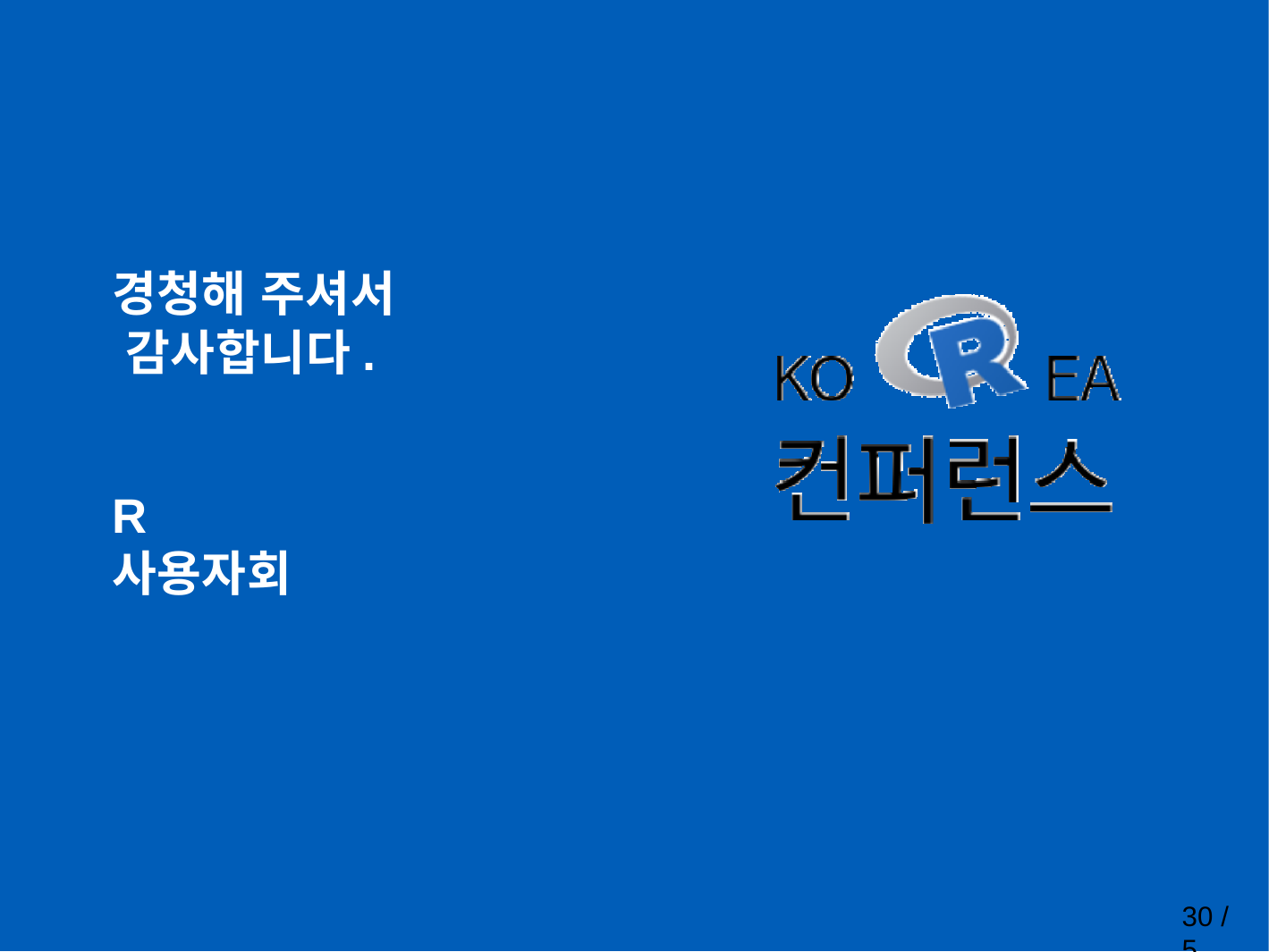

# 경청해 주셔서  감사합니다.

R 사용자회
30 / 5